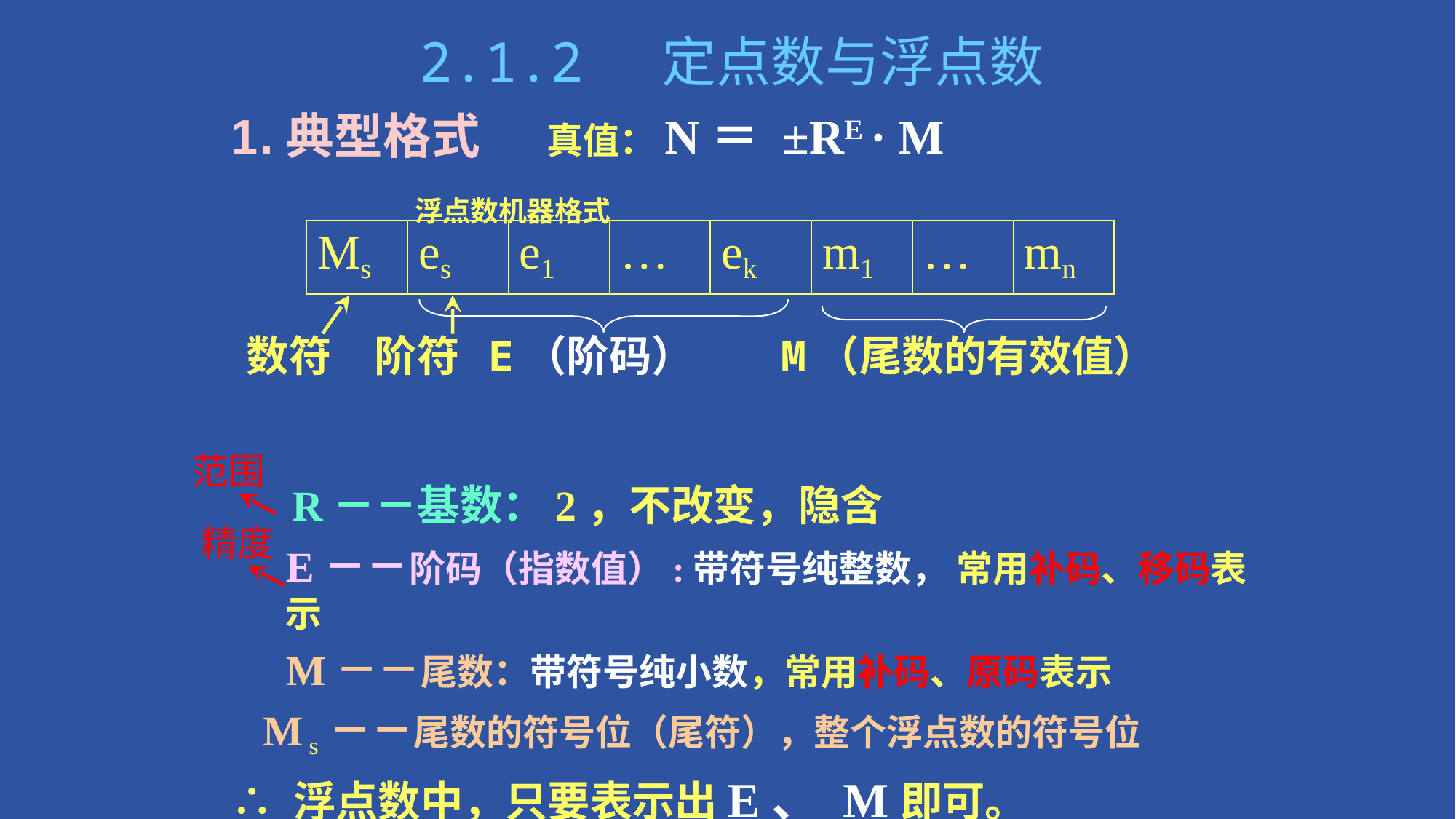

2.1.2  定点数与浮点数
典型格式      真值：N＝ ±RE · M
                           浮点数机器格式

     R－－基数：2，不改变，隐含
	E－－阶码（指数值）:带符号纯整数， 常用补码、移码表示
	M－－尾数：带符号纯小数，常用补码、原码表示
   M s－－尾数的符号位（尾符），整个浮点数的符号位
∴ 浮点数中，只要表示出E、 M即可。

| Ms | es | e1 | … | ek | m1 | … | mn |
| --- | --- | --- | --- | --- | --- | --- | --- |

 数符	    阶符  E（阶码）        M（尾数的有效值）
范围

精度

74